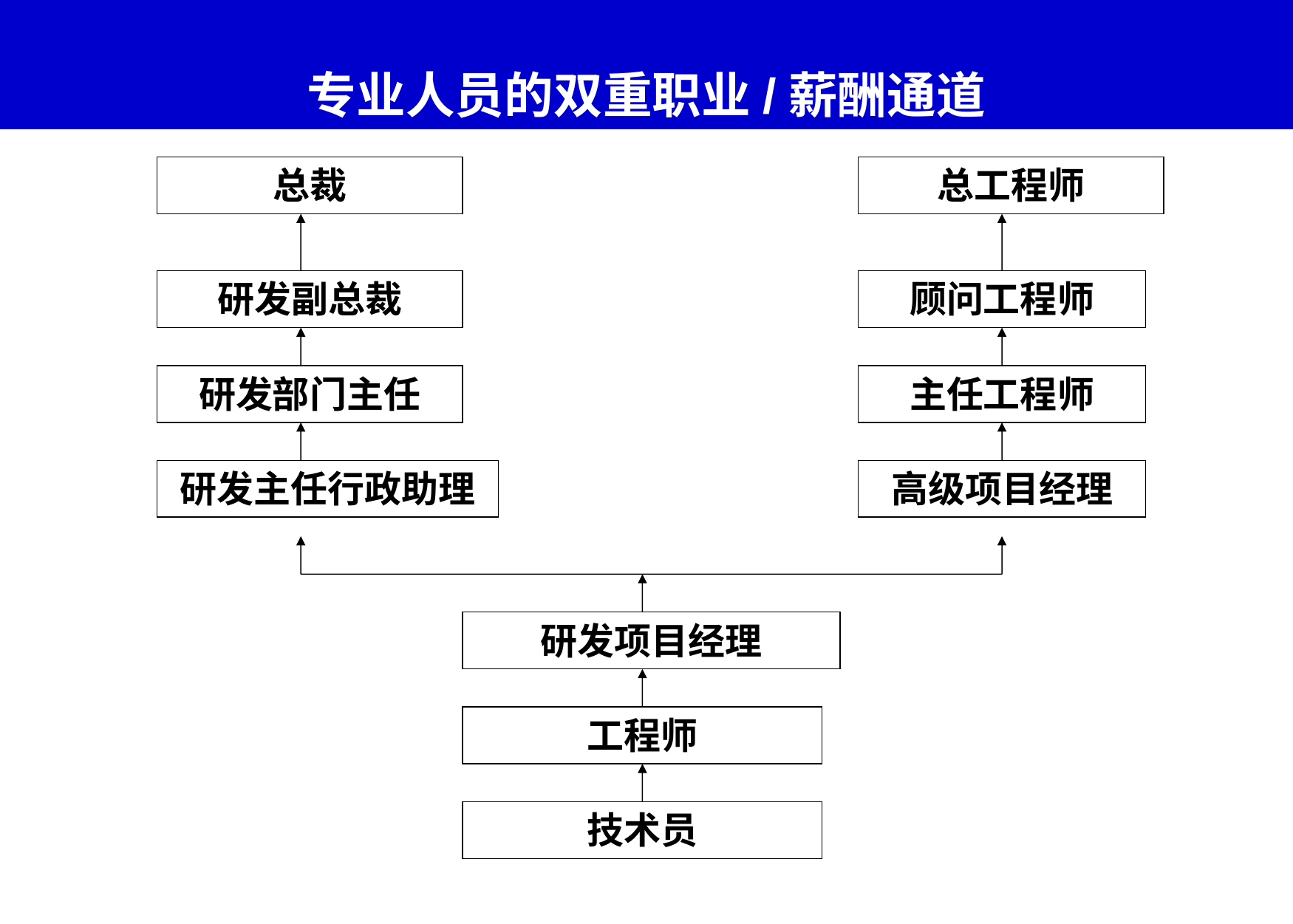

# 专业人员的双重职业/薪酬通道
总裁
总工程师

研发副总裁
顾问工程师

研发部门主任
主任工程师

研发主任行政助理
高级项目经理

研发项目经理

工程师

技术员